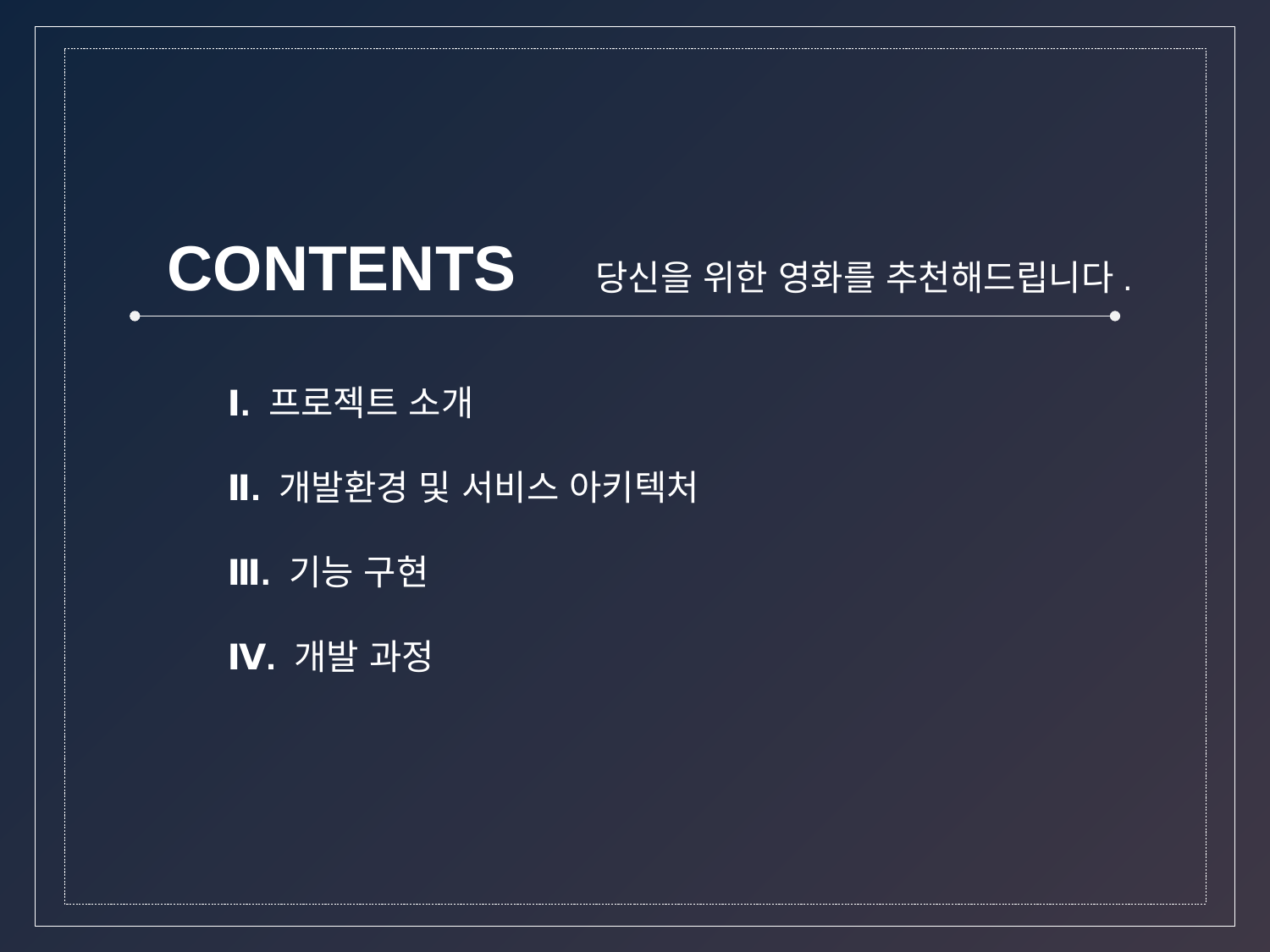

CONTENTS
당신을 위한 영화를 추천해드립니다.
Ⅰ. 프로젝트 소개

Ⅱ. 개발환경 및 서비스 아키텍처

Ⅲ. 기능 구현

Ⅳ. 개발 과정